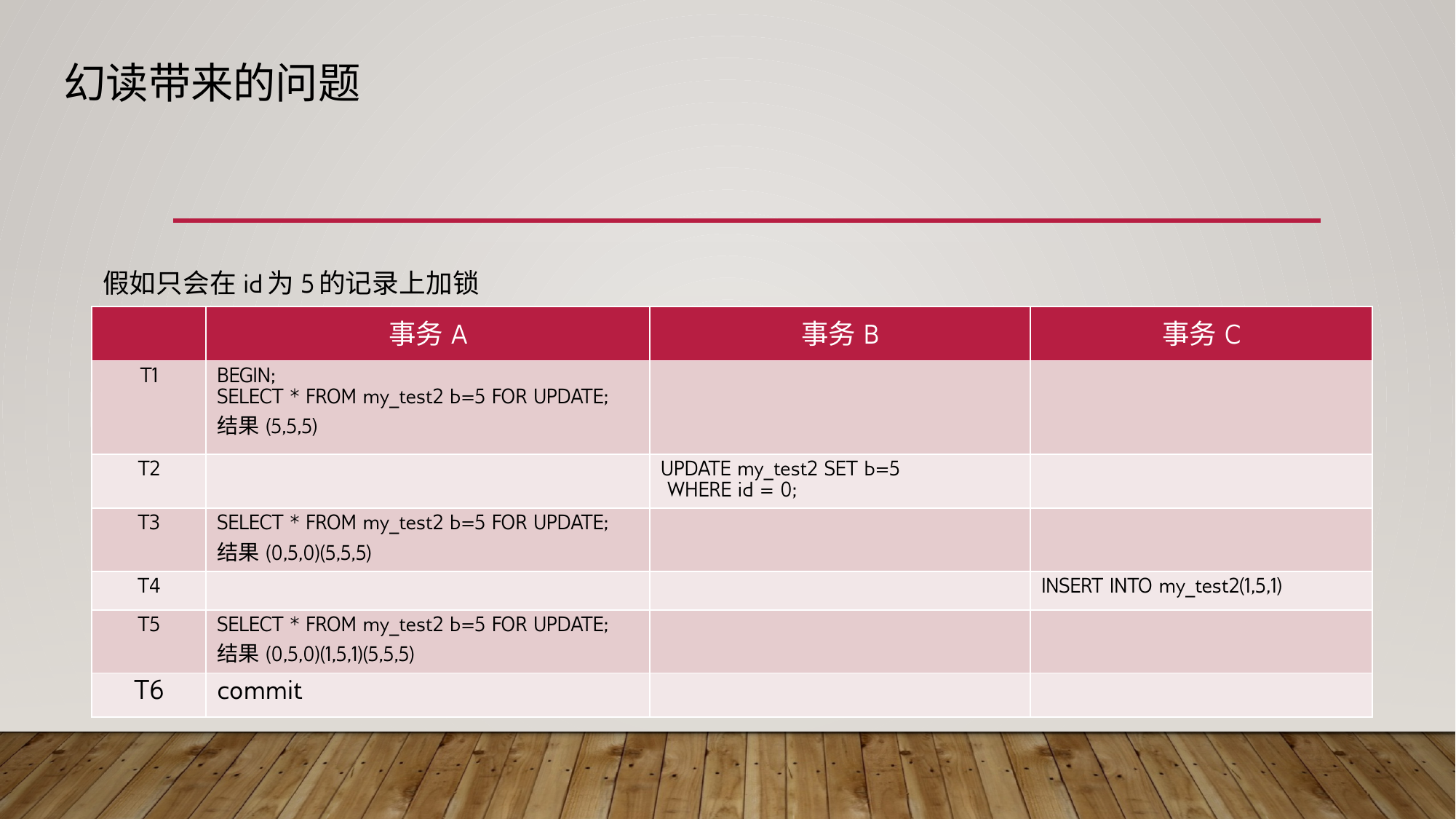

# 幻读带来的问题
假如只会在id为5的记录上加锁
|  | 事务A | 事务B | 事务C |
| --- | --- | --- | --- |
| T1 | BEGIN; SELECT \* FROM my\_test2 b=5 FOR UPDATE; 结果(5,5,5) |  |  |
| T2 |  | UPDATE my\_test2 SET b=5 WHERE id = 0; |  |
| T3 | SELECT \* FROM my\_test2 b=5 FOR UPDATE; 结果(0,5,0)(5,5,5) |  |  |
| T4 |  |  | INSERT INTO my\_test2(1,5,1) |
| T5 | SELECT \* FROM my\_test2 b=5 FOR UPDATE; 结果(0,5,0)(1,5,1)(5,5,5) |  |  |
| T6 | commit |  |  |